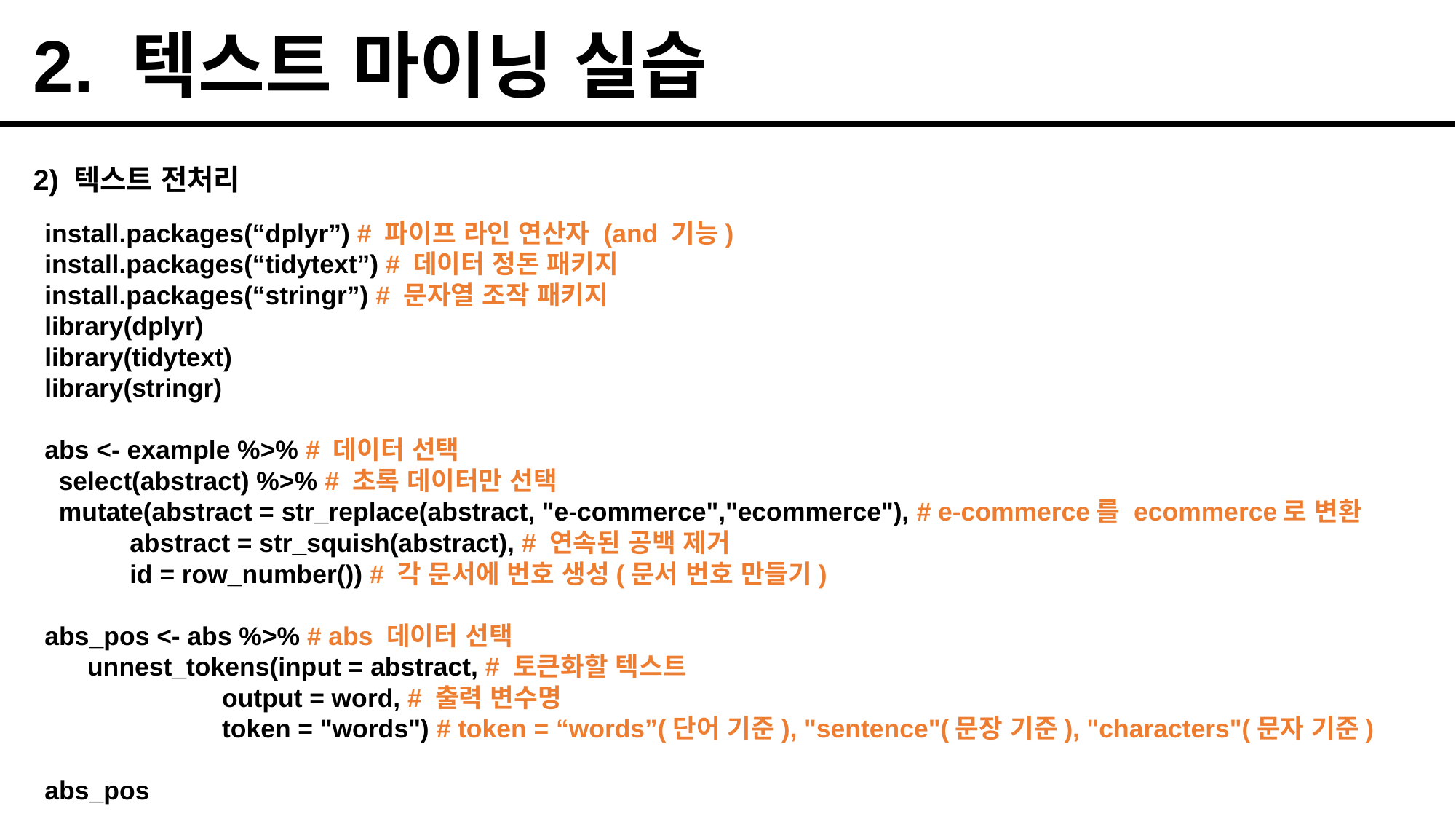

2. 텍스트 마이닝 실습
2) 텍스트 전처리
install.packages(“dplyr”) # 파이프 라인 연산자 (and 기능)
install.packages(“tidytext”) # 데이터 정돈 패키지
install.packages(“stringr”) # 문자열 조작 패키지
library(dplyr)
library(tidytext)
library(stringr)

abs <- example %>% # 데이터 선택
  select(abstract) %>% # 초록 데이터만 선택
  mutate(abstract = str_replace(abstract, "e-commerce","ecommerce"), # e-commerce를 ecommerce로 변환
            abstract = str_squish(abstract), # 연속된 공백 제거
            id = row_number()) # 각 문서에 번호 생성(문서 번호 만들기)

abs_pos <- abs %>% # abs 데이터 선택
      unnest_tokens(input = abstract, # 토큰화할 텍스트
                         output = word, # 출력 변수명
                         token = "words") # token = “words”(단어 기준), "sentence"(문장 기준), "characters"(문자 기준)

abs_pos